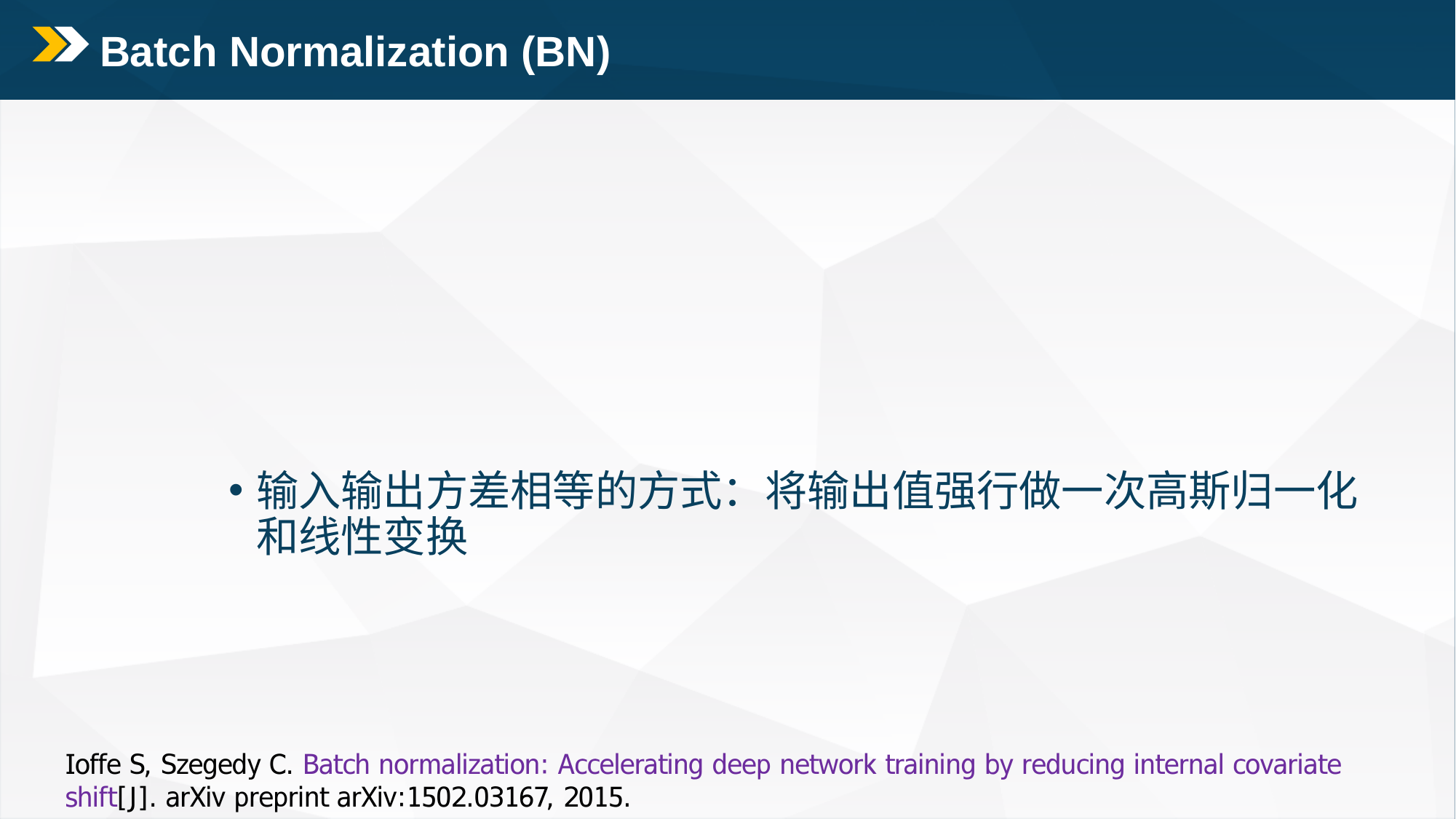

# Batch Normalization (BN)

输入输出方差相等的方式：将输出值强行做一次高斯归一化和线性变换
Ioffe S, Szegedy C. Batch normalization: Accelerating deep network training by reducing internal covariate shift[J]. arXiv preprint arXiv:1502.03167, 2015.